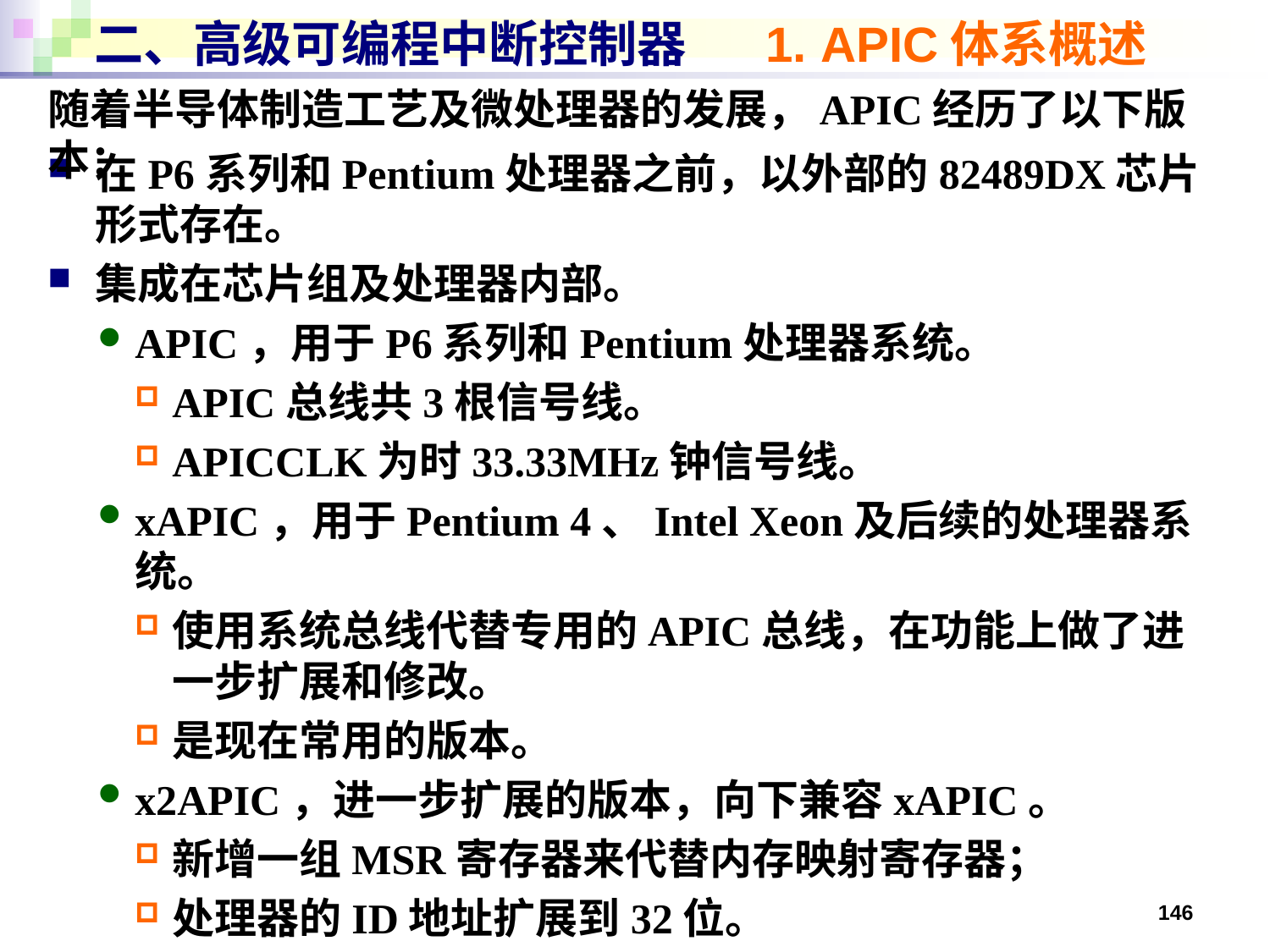

# 二、高级可编程中断控制器      1. APIC体系概述
随着半导体制造工艺及微处理器的发展，APIC经历了以下版本：
在P6系列和Pentium处理器之前，以外部的82489DX芯片形式存在。
集成在芯片组及处理器内部。
APIC，用于P6系列和Pentium处理器系统。
APIC总线共3根信号线。
APICCLK为时33.33MHz钟信号线。
xAPIC，用于Pentium 4、Intel Xeon及后续的处理器系统。
使用系统总线代替专用的APIC总线，在功能上做了进一步扩展和修改。
是现在常用的版本。
x2APIC，进一步扩展的版本，向下兼容xAPIC。
新增一组MSR寄存器来代替内存映射寄存器；
处理器的ID地址扩展到32位。
146